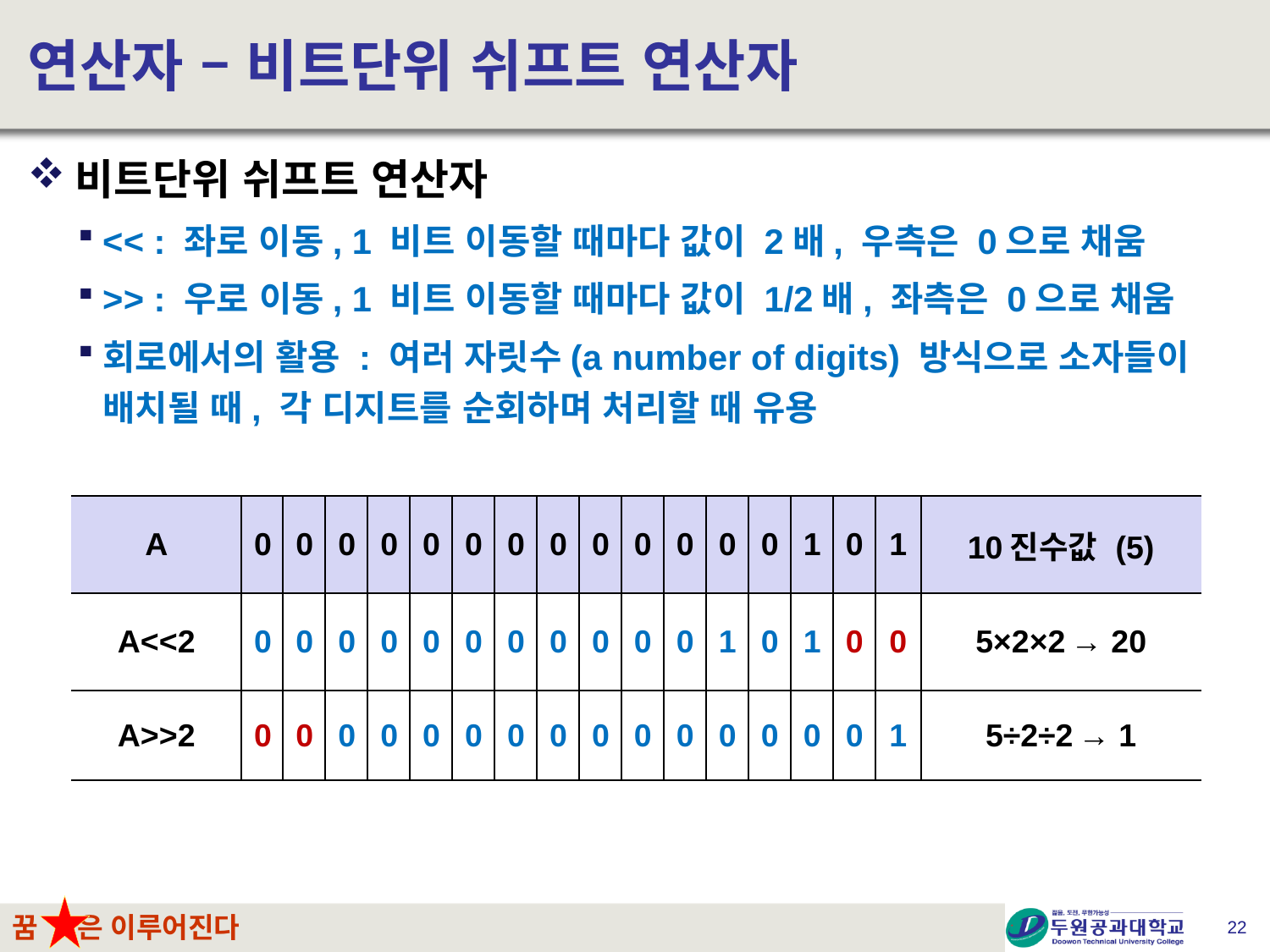

# 연산자 – 비트단위 쉬프트 연산자
비트단위 쉬프트 연산자
<< : 좌로 이동, 1 비트 이동할 때마다 값이 2배, 우측은 0으로 채움
>> : 우로 이동, 1 비트 이동할 때마다 값이 1/2배, 좌측은 0으로 채움
회로에서의 활용 : 여러 자릿수(a number of digits) 방식으로 소자들이 배치될 때, 각 디지트를 순회하며 처리할 때 유용
| A | 0 | 0 | 0 | 0 | 0 | 0 | 0 | 0 | 0 | 0 | 0 | 0 | 0 | 1 | 0 | 1 | 10진수값 (5) |
| --- | --- | --- | --- | --- | --- | --- | --- | --- | --- | --- | --- | --- | --- | --- | --- | --- | --- |
| A<<2 | 0 | 0 | 0 | 0 | 0 | 0 | 0 | 0 | 0 | 0 | 0 | 1 | 0 | 1 | 0 | 0 | 5×2×2 → 20 |
| A>>2 | 0 | 0 | 0 | 0 | 0 | 0 | 0 | 0 | 0 | 0 | 0 | 0 | 0 | 0 | 0 | 1 | 5÷2÷2 → 1 |
22